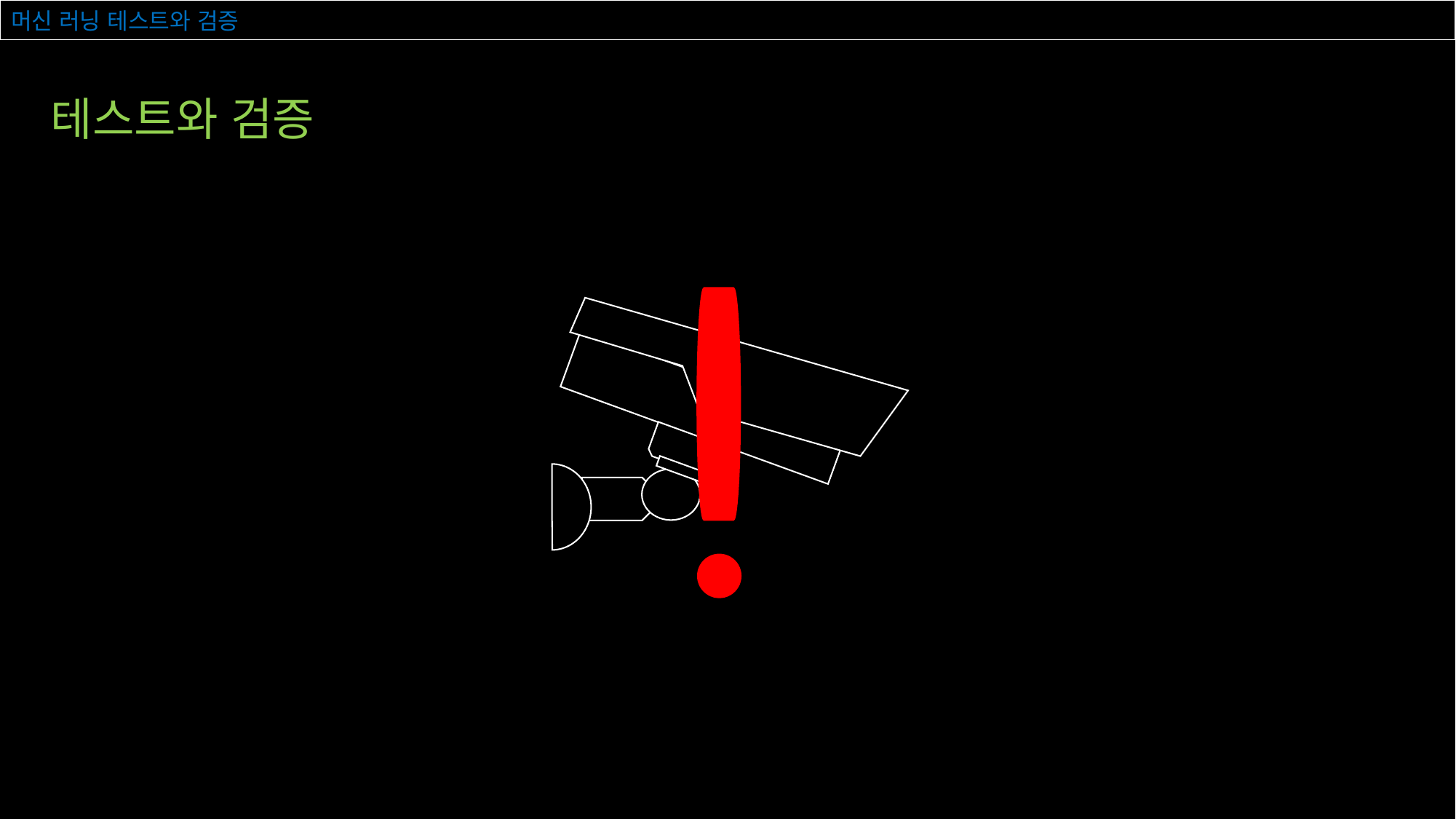

# 머신 러닝 테스트와 검증
테스트와 검증